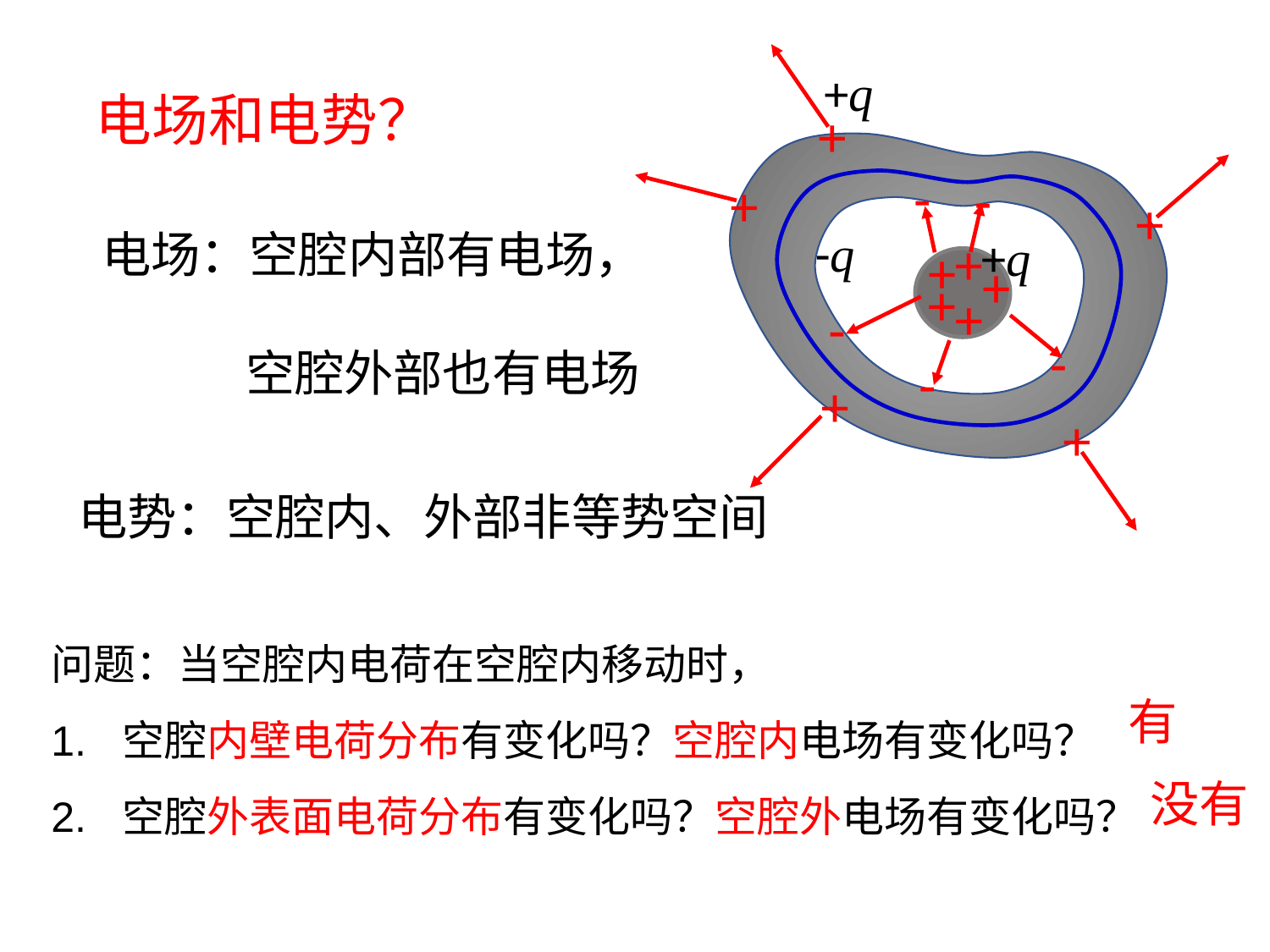

电场和电势？
+q
+
+
+
+
+

+q
+
+
+
+
+

-
-
-q
-
-
-

电场：空腔内部有电场，

            空腔外部也有电场
电势：空腔内、外部非等势空间
问题：当空腔内电荷在空腔内移动时，
空腔内壁电荷分布有变化吗？空腔内电场有变化吗？
空腔外表面电荷分布有变化吗？空腔外电场有变化吗？

有
没有